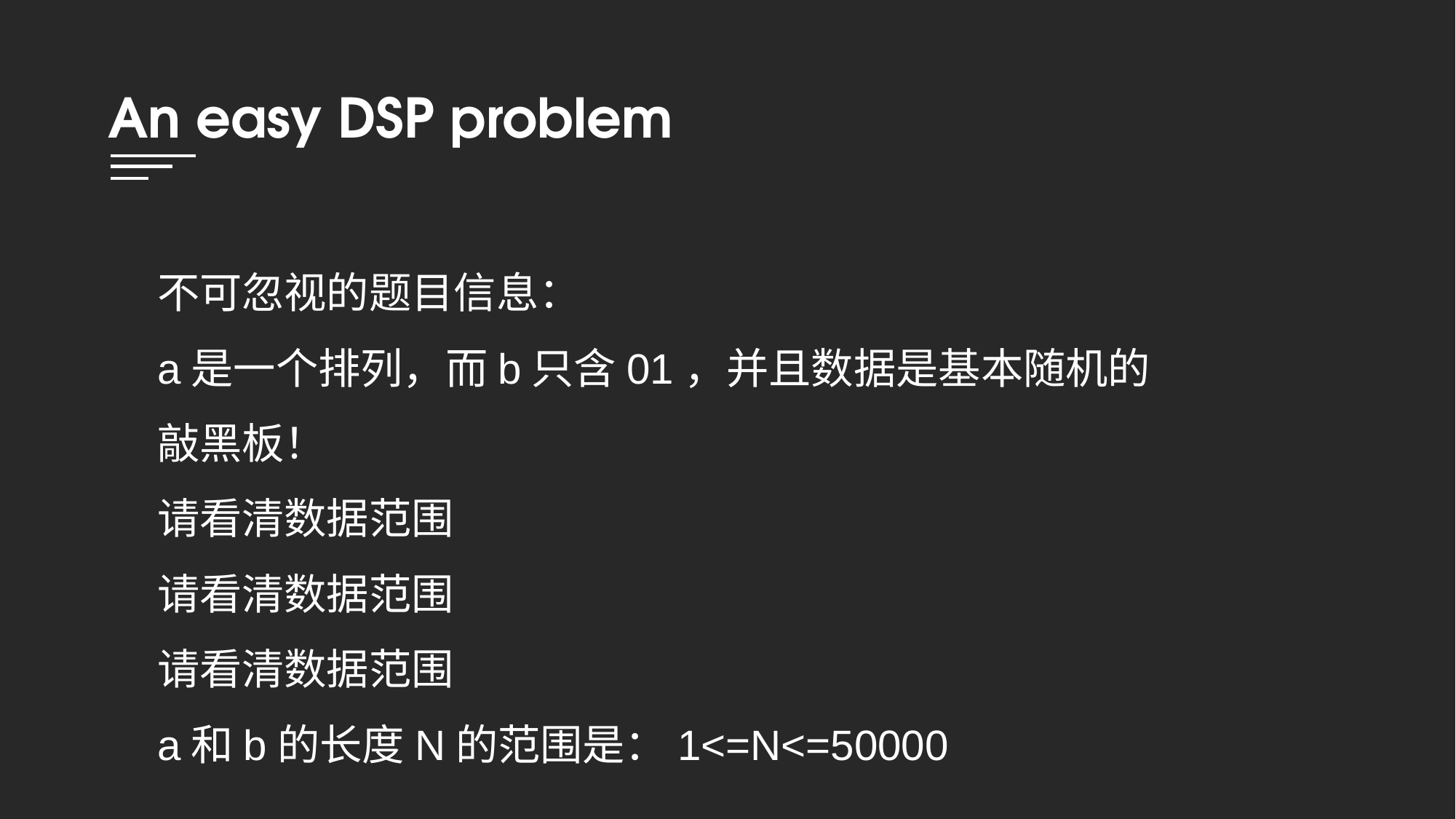

An easy DSP problem
不可忽视的题目信息：
a是一个排列，而b只含01，并且数据是基本随机的
敲黑板！
请看清数据范围
请看清数据范围
请看清数据范围
a和b的长度N的范围是：1<=N<=50000